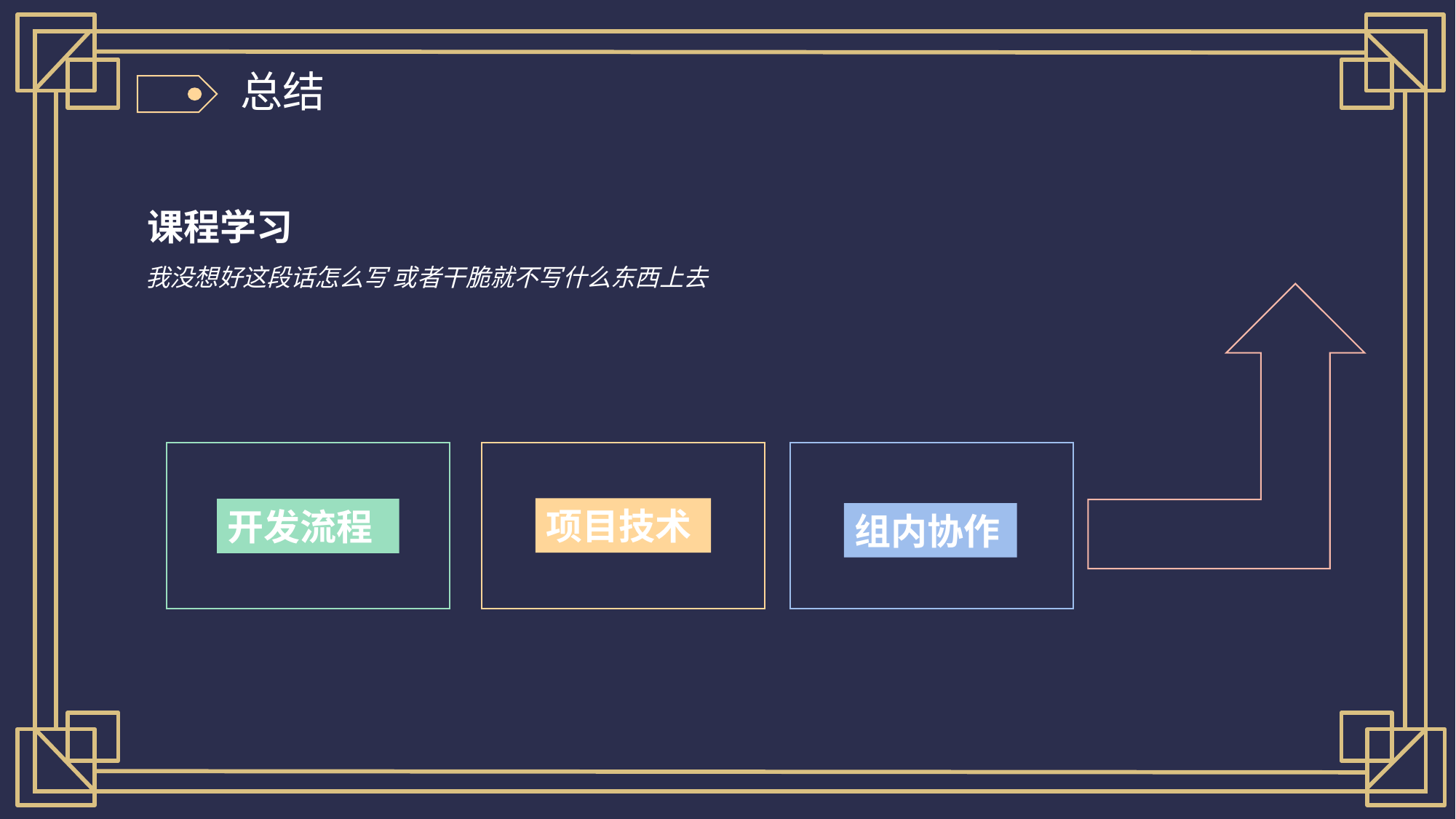

总结

课程学习
我没想好这段话怎么写 或者干脆就不写什么东西上去

项目技术
开发流程
组内协作